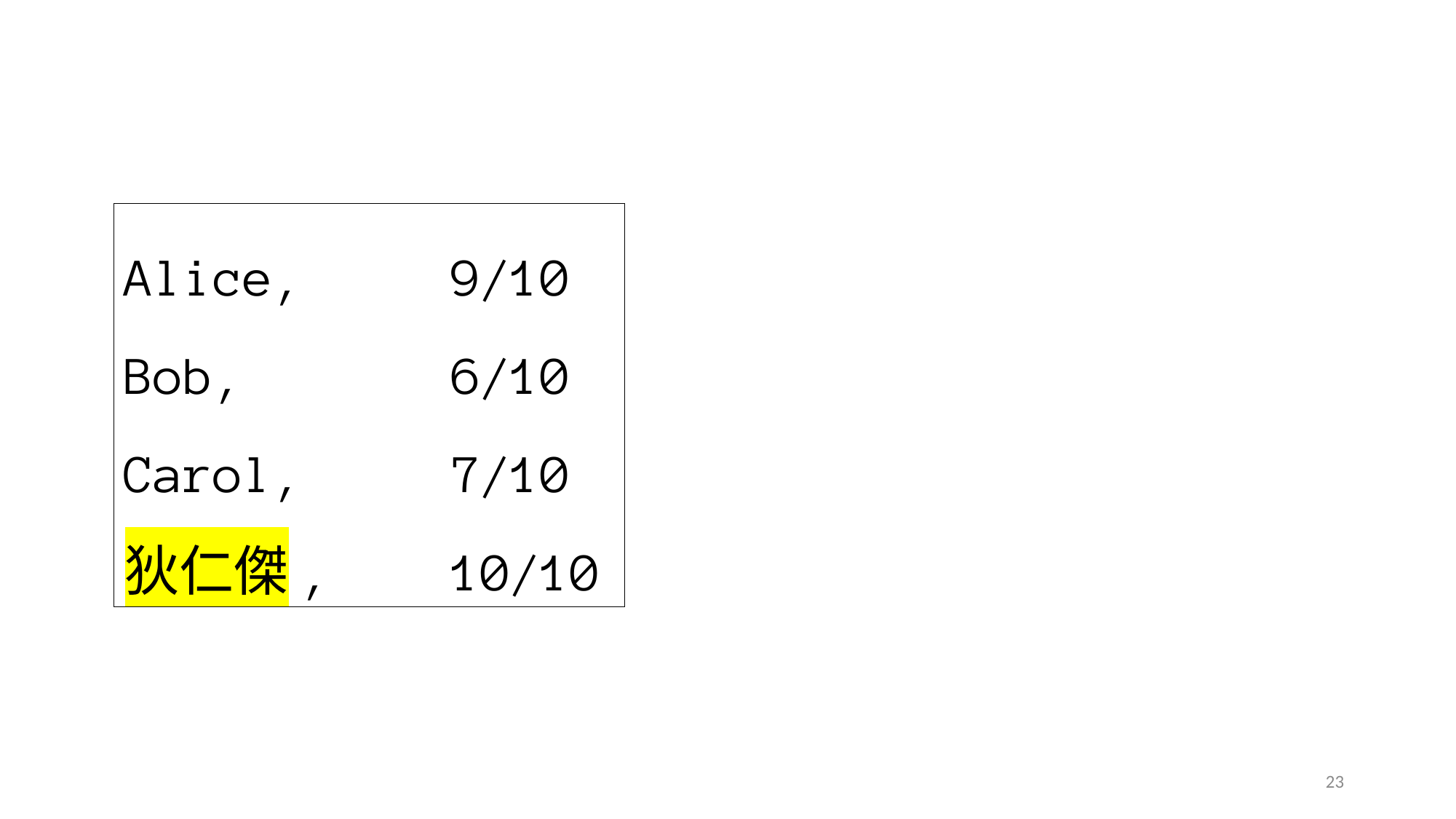

Alice, 		9/10
Bob, 		6/10
Carol,		7/10
狄仁傑,		10/10
23